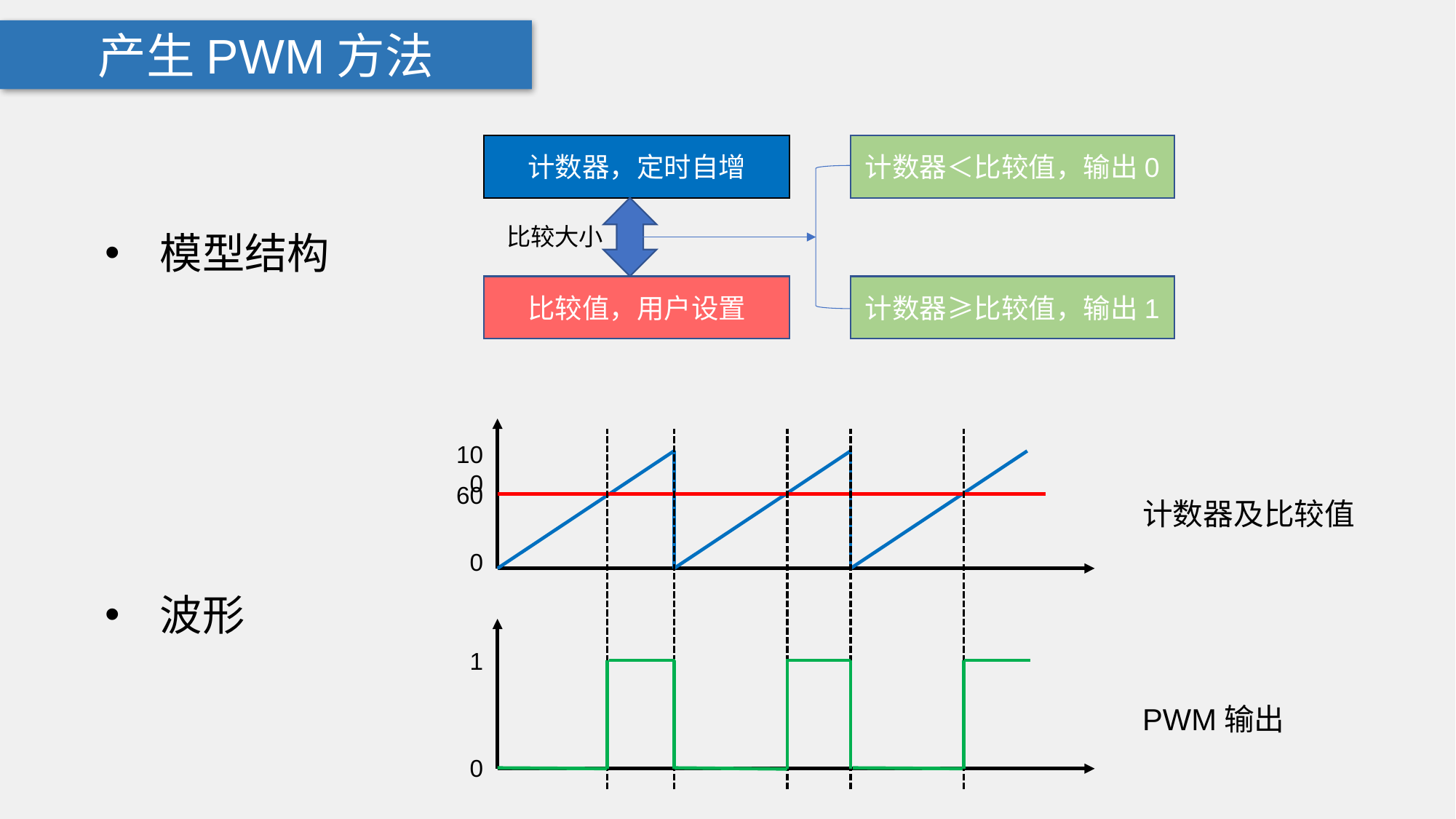

产生PWM方法
计数器，定时自增
计数器＜比较值，输出0

比较大小
模型结构
计数器≥比较值，输出1
比较值，用户设置
100
60
计数器及比较值
0
波形
1
PWM输出
0